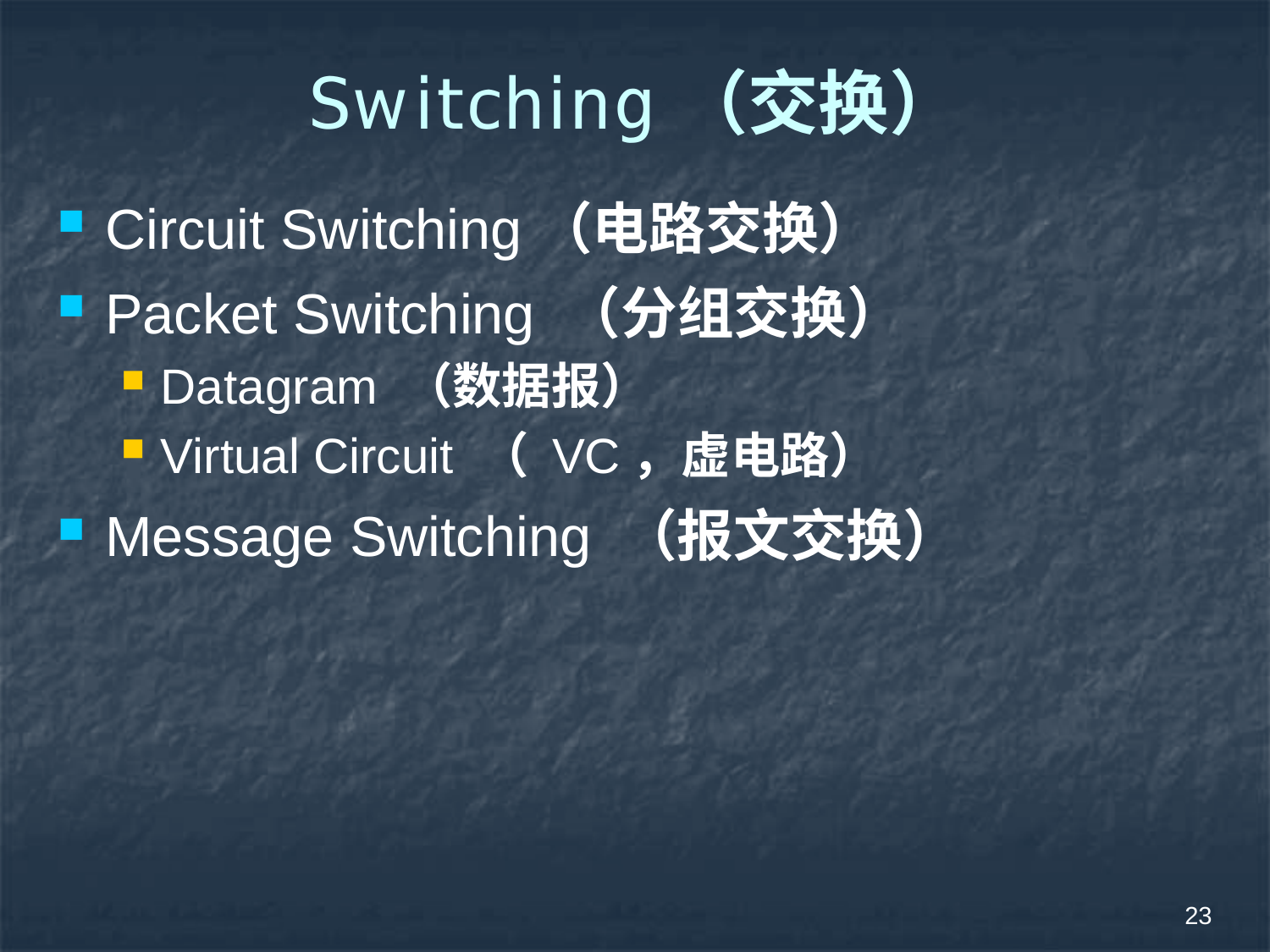

# Switching（交换）
Circuit Switching（电路交换）
Packet Switching （分组交换）
Datagram （数据报）
Virtual Circuit （ VC，虚电路）
Message Switching （报文交换）
23